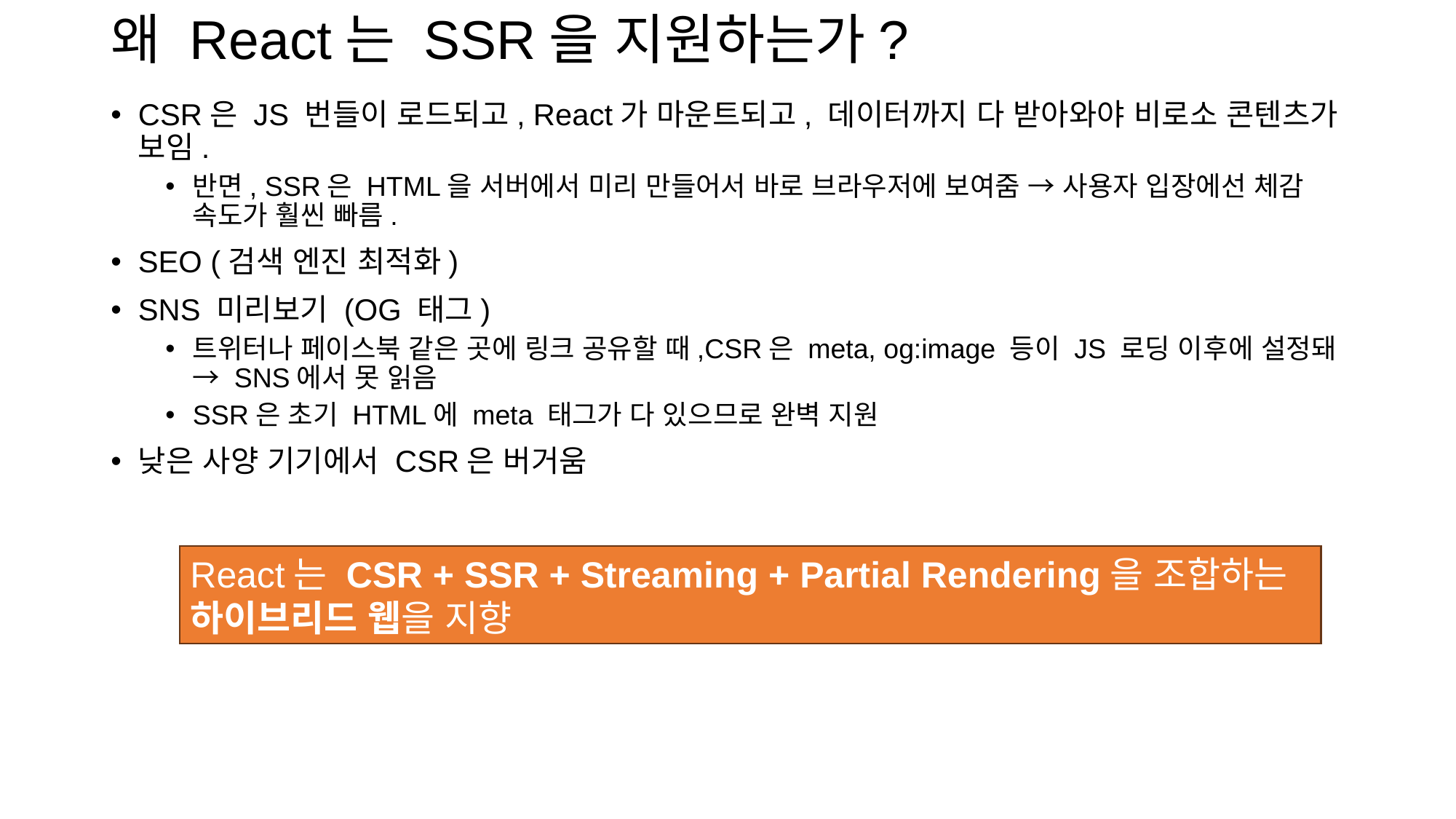

# 왜 React는 SSR을 지원하는가?
CSR은 JS 번들이 로드되고, React가 마운트되고, 데이터까지 다 받아와야 비로소 콘텐츠가 보임.
반면, SSR은 HTML을 서버에서 미리 만들어서 바로 브라우저에 보여줌 → 사용자 입장에선 체감 속도가 훨씬 빠름.
SEO (검색 엔진 최적화)
SNS 미리보기 (OG 태그)
트위터나 페이스북 같은 곳에 링크 공유할 때,CSR은 meta, og:image 등이 JS 로딩 이후에 설정돼 → SNS에서 못 읽음
SSR은 초기 HTML에 meta 태그가 다 있으므로 완벽 지원
낮은 사양 기기에서 CSR은 버거움
React는 CSR + SSR + Streaming + Partial Rendering을 조합하는 하이브리드 웹을 지향